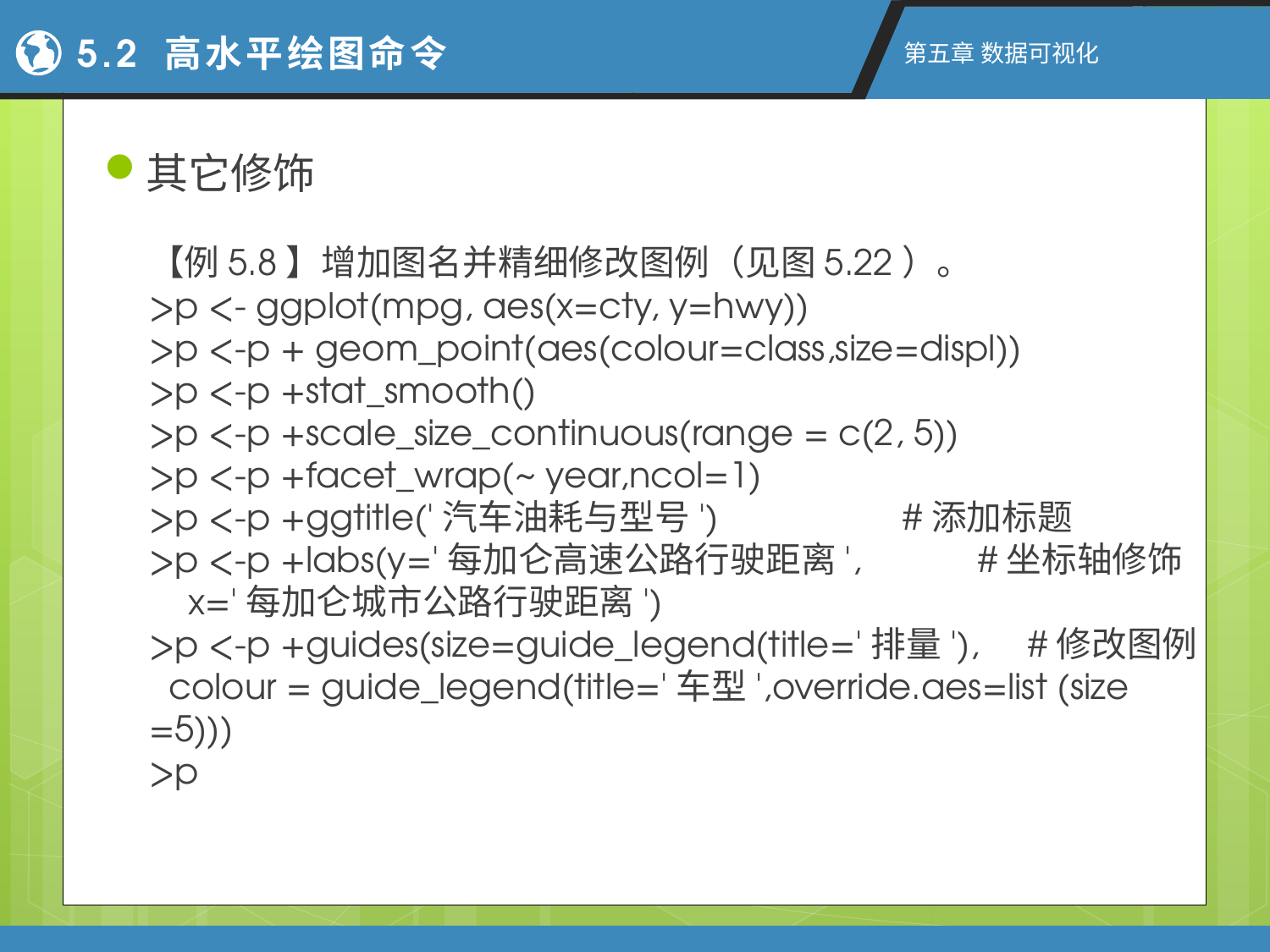

5.2 高水平绘图命令

第五章 数据可视化
其它修饰
【例5.8】增加图名并精细修改图例（见图5.22）。
>p <- ggplot(mpg, aes(x=cty, y=hwy))
>p <-p + geom_point(aes(colour=class,size=displ))
>p <-p +stat_smooth()
>p <-p +scale_size_continuous(range = c(2, 5))
>p <-p +facet_wrap(~ year,ncol=1)
>p <-p +ggtitle('汽车油耗与型号')                   #添加标题
>p <-p +labs(y='每加仑高速公路行驶距离',            #坐标轴修饰
    x='每加仑城市公路行驶距离')
>p <-p +guides(size=guide_legend(title='排量'),     #修改图例
  colour = guide_legend(title='车型',override.aes=list (size =5)))
>p